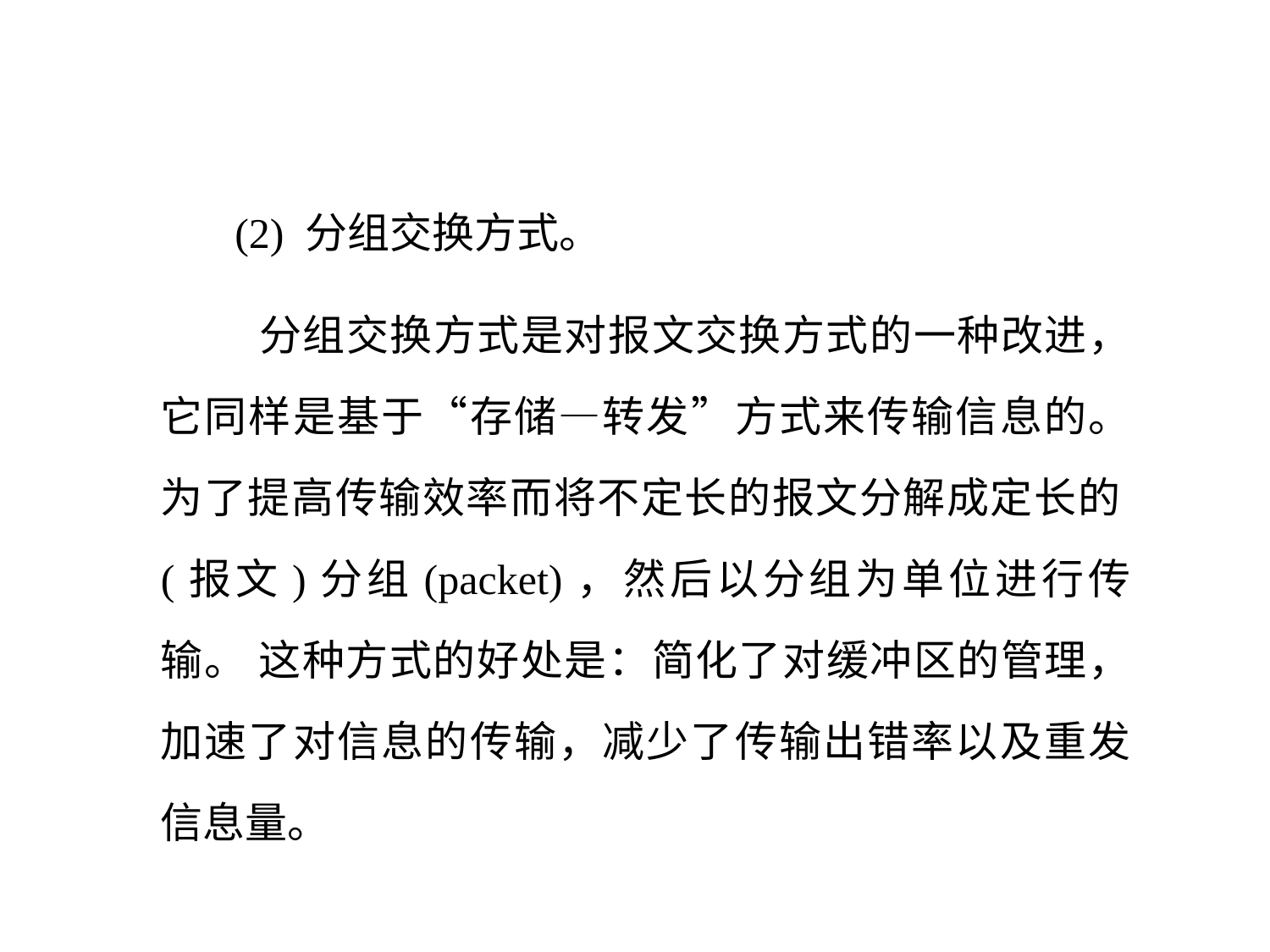

(2) 分组交换方式。
        分组交换方式是对报文交换方式的一种改进，它同样是基于“存储—转发”方式来传输信息的。为了提高传输效率而将不定长的报文分解成定长的(报文)分组(packet)，然后以分组为单位进行传输。 这种方式的好处是：简化了对缓冲区的管理，加速了对信息的传输，减少了传输出错率以及重发信息量。